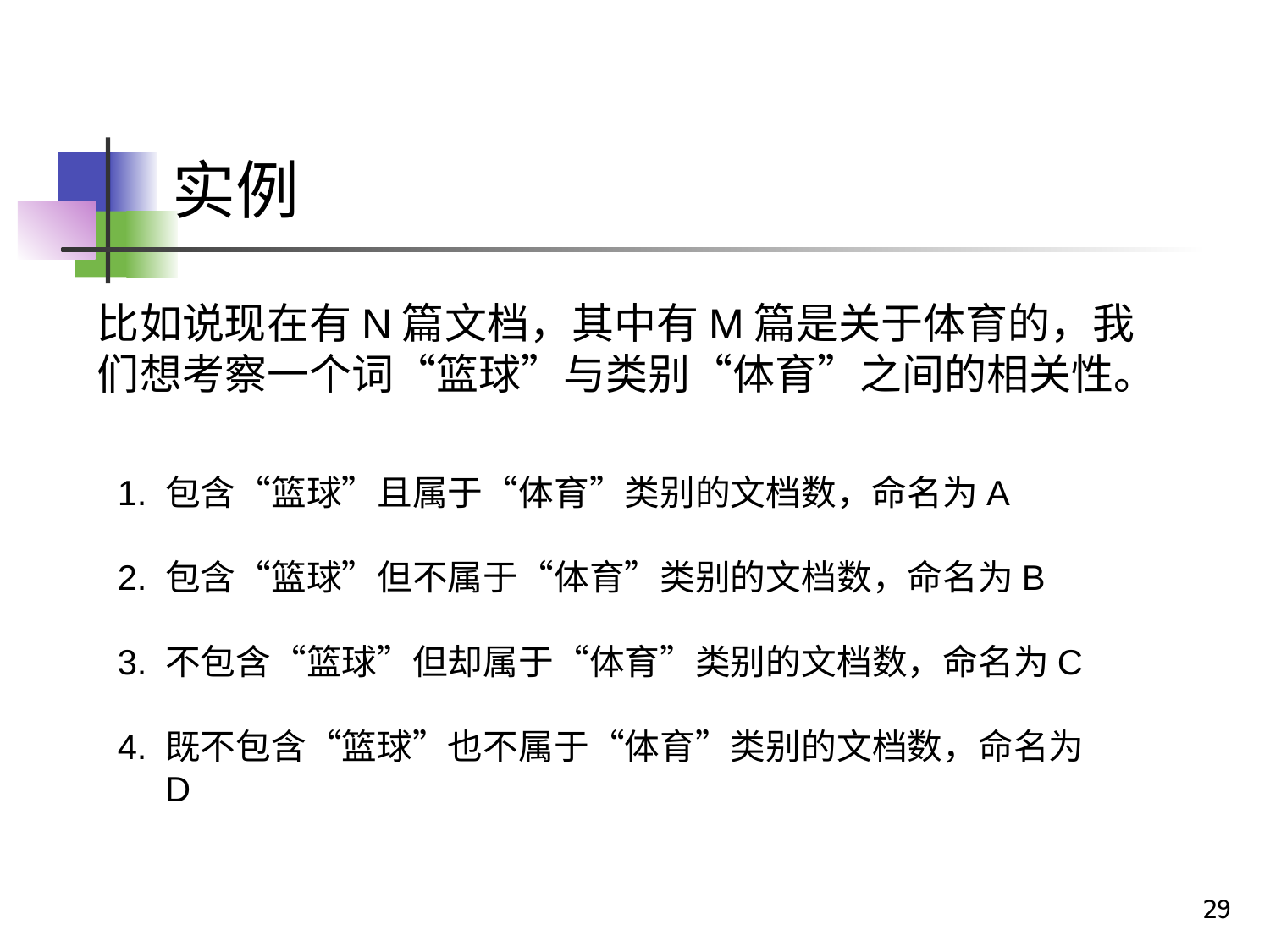

# 实例
比如说现在有N篇文档，其中有M篇是关于体育的，我们想考察一个词“篮球”与类别“体育”之间的相关性。
包含“篮球”且属于“体育”类别的文档数，命名为A

包含“篮球”但不属于“体育”类别的文档数，命名为B

不包含“篮球”但却属于“体育”类别的文档数，命名为C

既不包含“篮球”也不属于“体育”类别的文档数，命名为D
29